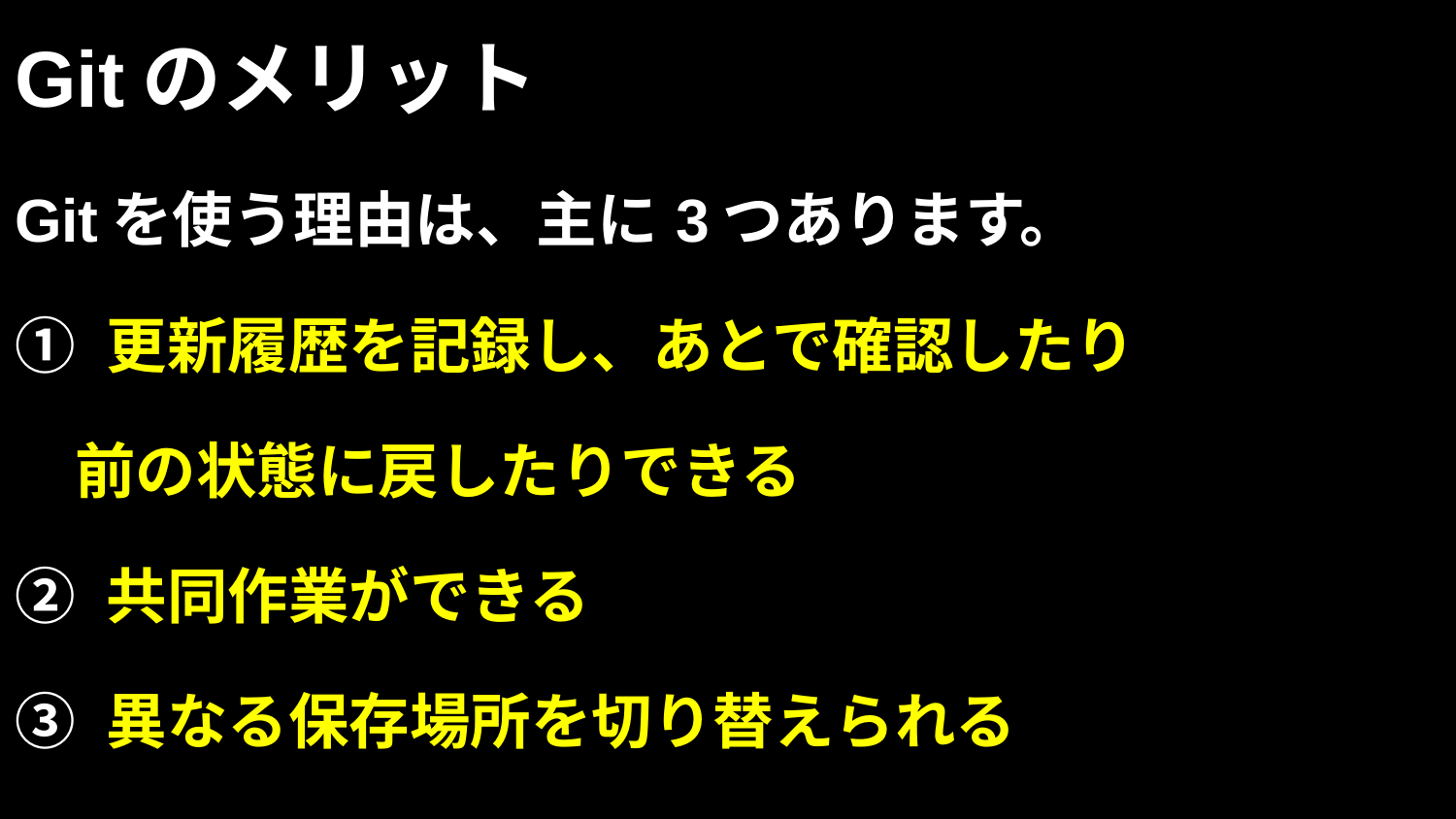

# Gitのメリット
Gitを使う理由は、主に3つあります。
① 更新履歴を記録し、あとで確認したり
　前の状態に戻したりできる
② 共同作業ができる
③ 異なる保存場所を切り替えられる